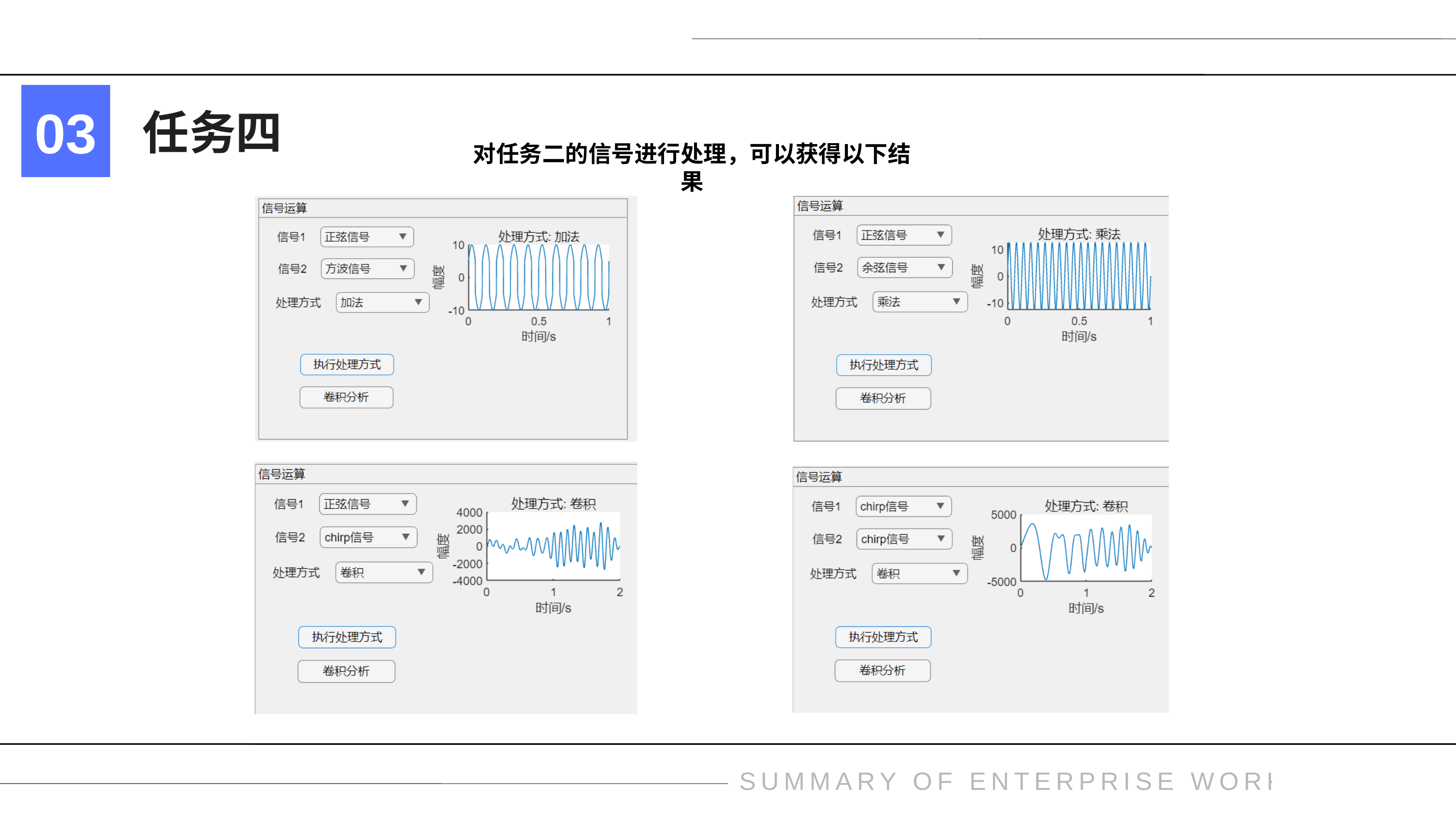

03
任务四
对任务二的信号进行处理，可以获得以下结果

SUMMARY OF ENTERPRISE WORK REPORT